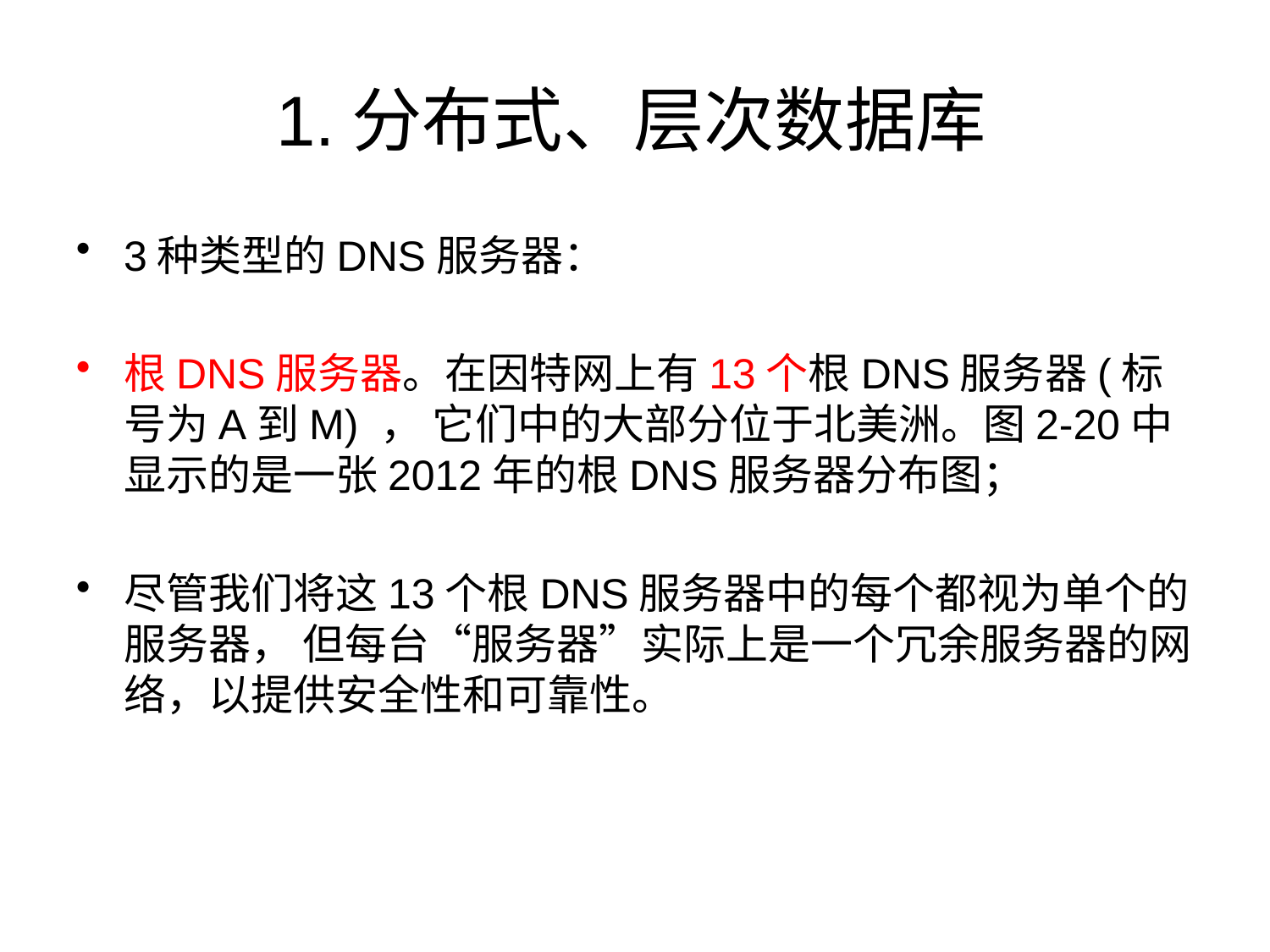

# 1.分布式、层次数据库
3种类型的DNS服务器：

根DNS服务器。在因特网上有13个根DNS服务器(标号为A到M) ， 它们中的大部分位于北美洲。图2-20中显示的是一张2012年的根DNS服务器分布图；

尽管我们将这13个根DNS服务器中的每个都视为单个的服务器， 但每台“服务器”实际上是一个冗余服务器的网络，以提供安全性和可靠性。